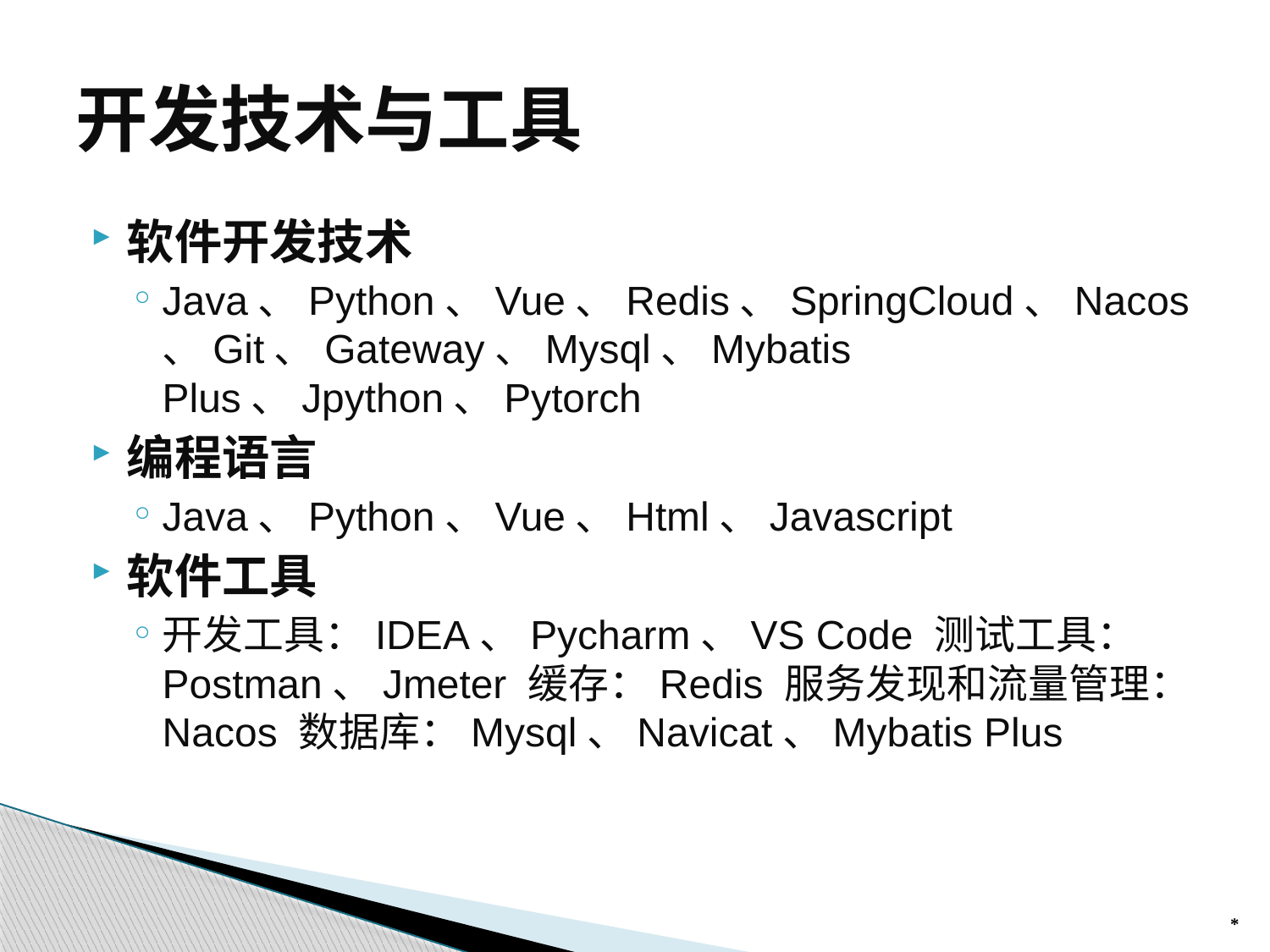

# 开发技术与工具
软件开发技术
Java、Python、Vue、Redis、SpringCloud、Nacos、Git、Gateway、Mysql、Mybatis Plus、Jpython、Pytorch
编程语言
Java、Python、Vue、Html、Javascript
软件工具
开发工具：IDEA、Pycharm、VS Code 测试工具：Postman、Jmeter 缓存：Redis 服务发现和流量管理：Nacos 数据库：Mysql、Navicat、Mybatis Plus

*